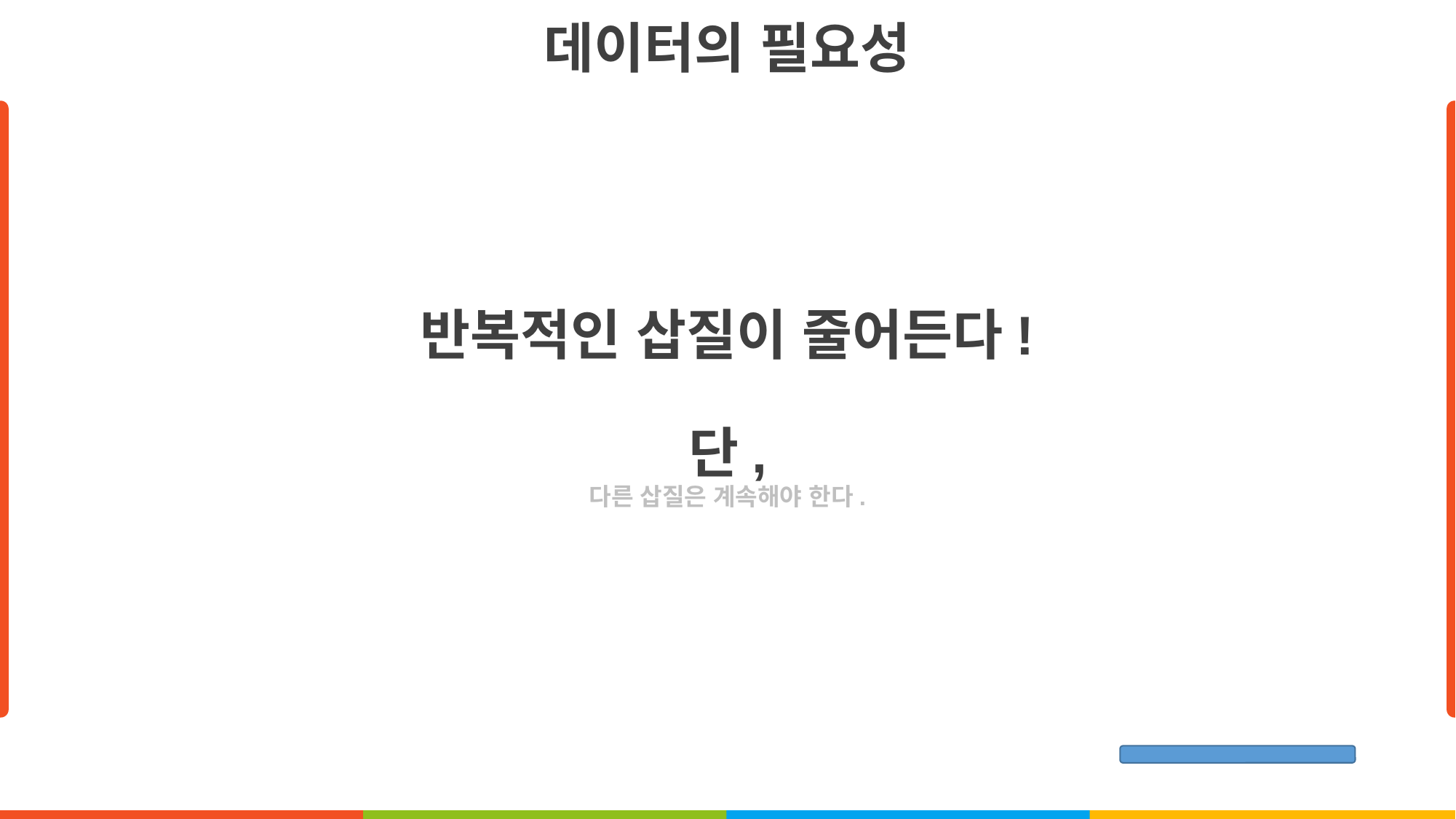

데이터의 필요성

반복적인 삽질이 줄어든다!

단,
다른 삽질은 계속해야 한다.